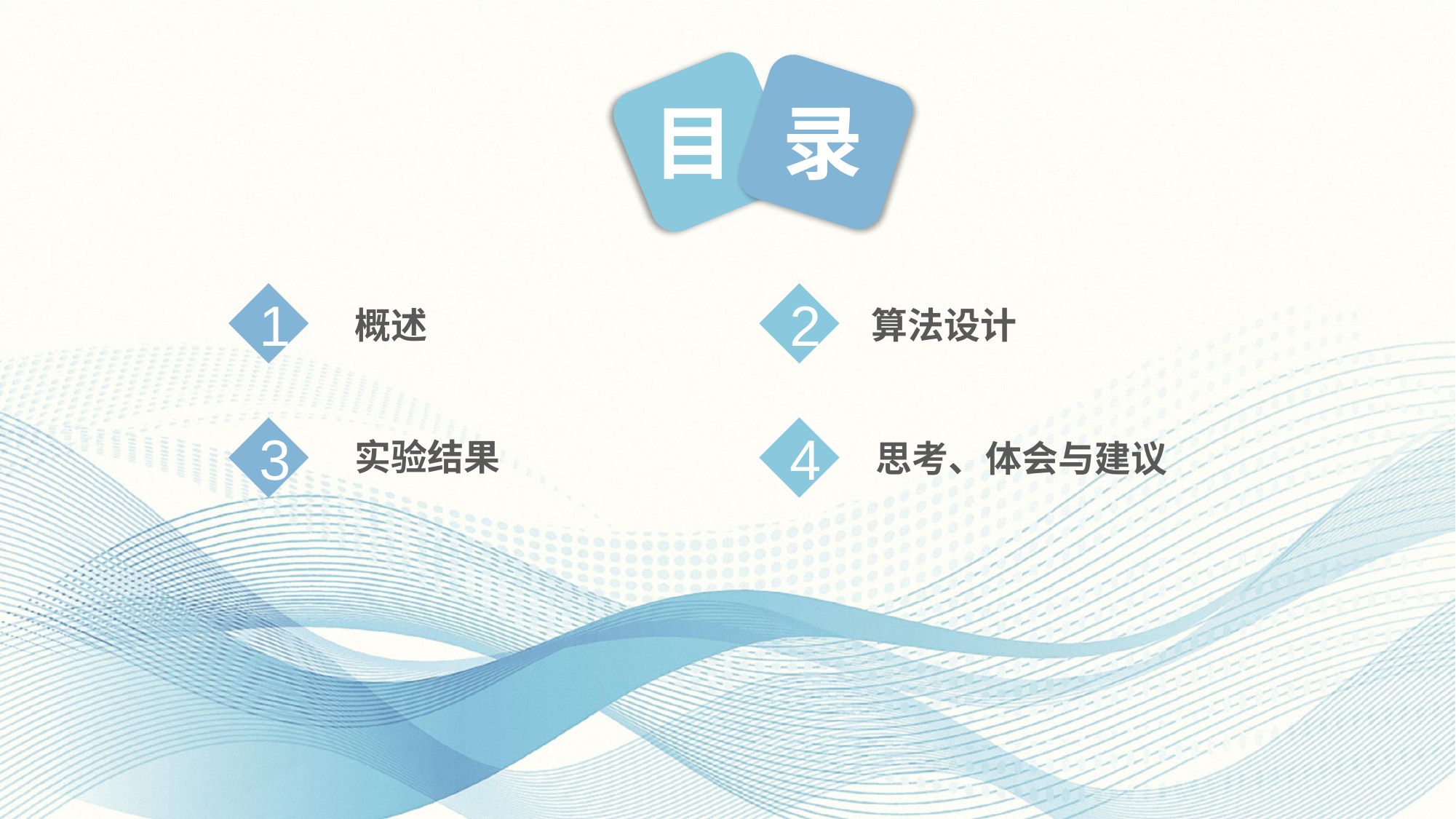

目
录
1
2
概述

算法设计

3
4
实验结果

思考、体会与建议